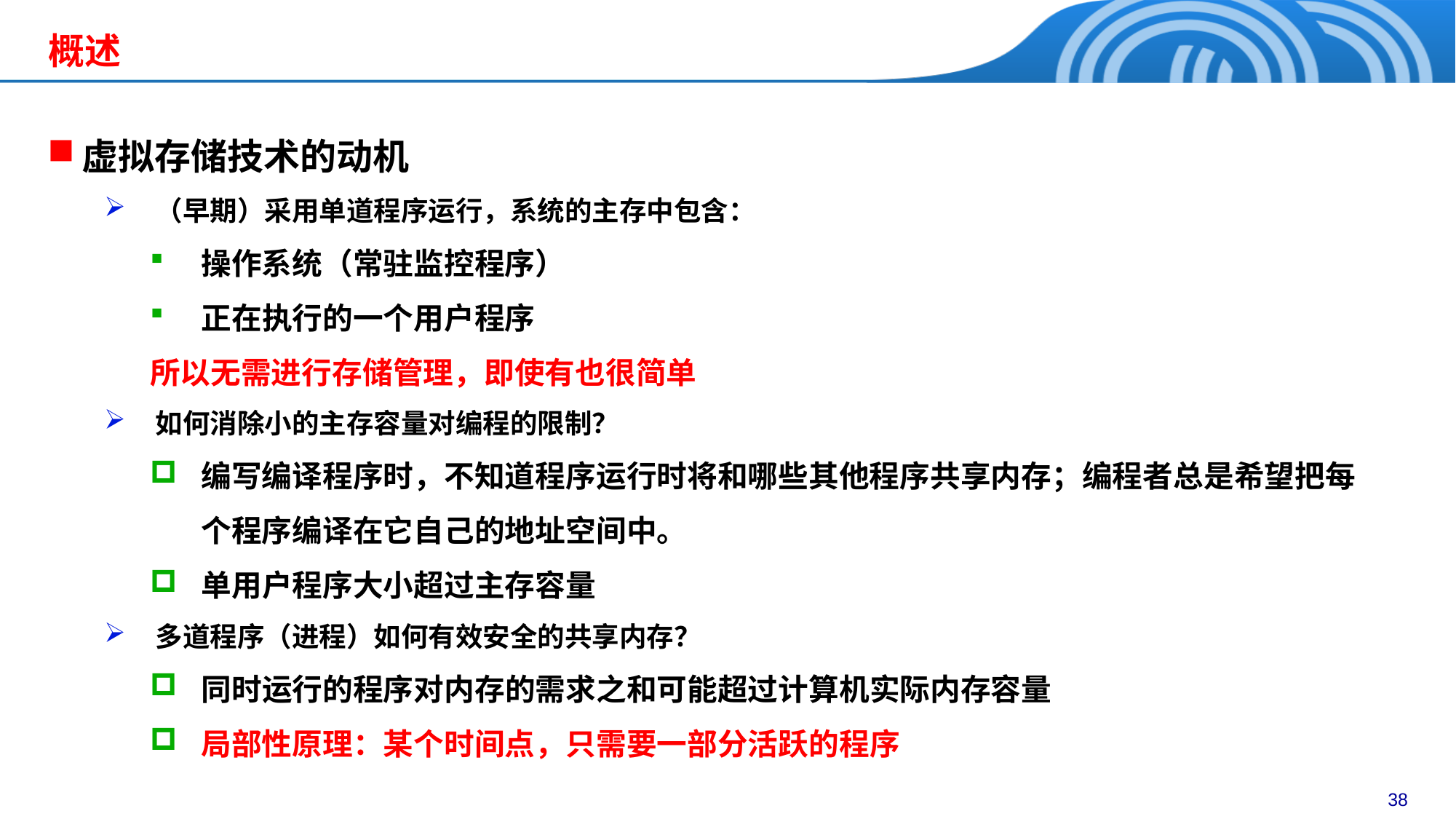

# 概述
虚拟存储技术的动机
（早期）采用单道程序运行，系统的主存中包含：
操作系统（常驻监控程序）
正在执行的一个用户程序
所以无需进行存储管理，即使有也很简单
如何消除小的主存容量对编程的限制？
编写编译程序时，不知道程序运行时将和哪些其他程序共享内存；编程者总是希望把每个程序编译在它自己的地址空间中。
单用户程序大小超过主存容量
多道程序（进程）如何有效安全的共享内存？
同时运行的程序对内存的需求之和可能超过计算机实际内存容量
局部性原理：某个时间点，只需要一部分活跃的程序